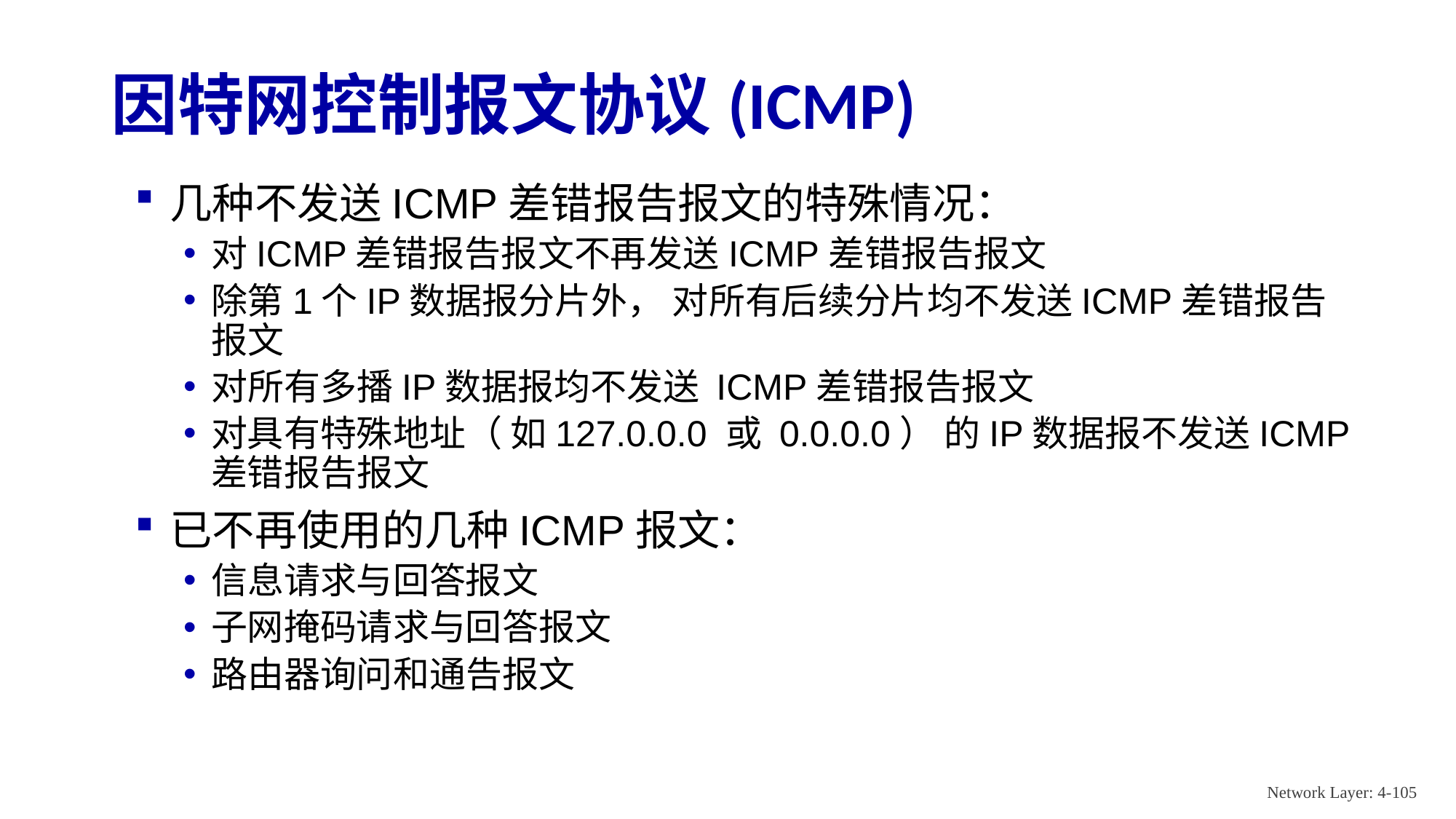

# 因特网控制报文协议(ICMP)
几种不发送ICMP差错报告报文的特殊情况：
对ICMP差错报告报文不再发送ICMP差错报告报文
除第1个IP数据报分片外， 对所有后续分片均不发送ICMP差错报告报文
对所有多播IP数据报均不发送 ICMP差错报告报文
对具有特殊地址（ 如127.0.0.0 或 0.0.0.0） 的IP数据报不发送ICMP 差错报告报文
已不再使用的几种ICMP报文：
信息请求与回答报文
子网掩码请求与回答报文
路由器询问和通告报文
Network Layer: 4-105